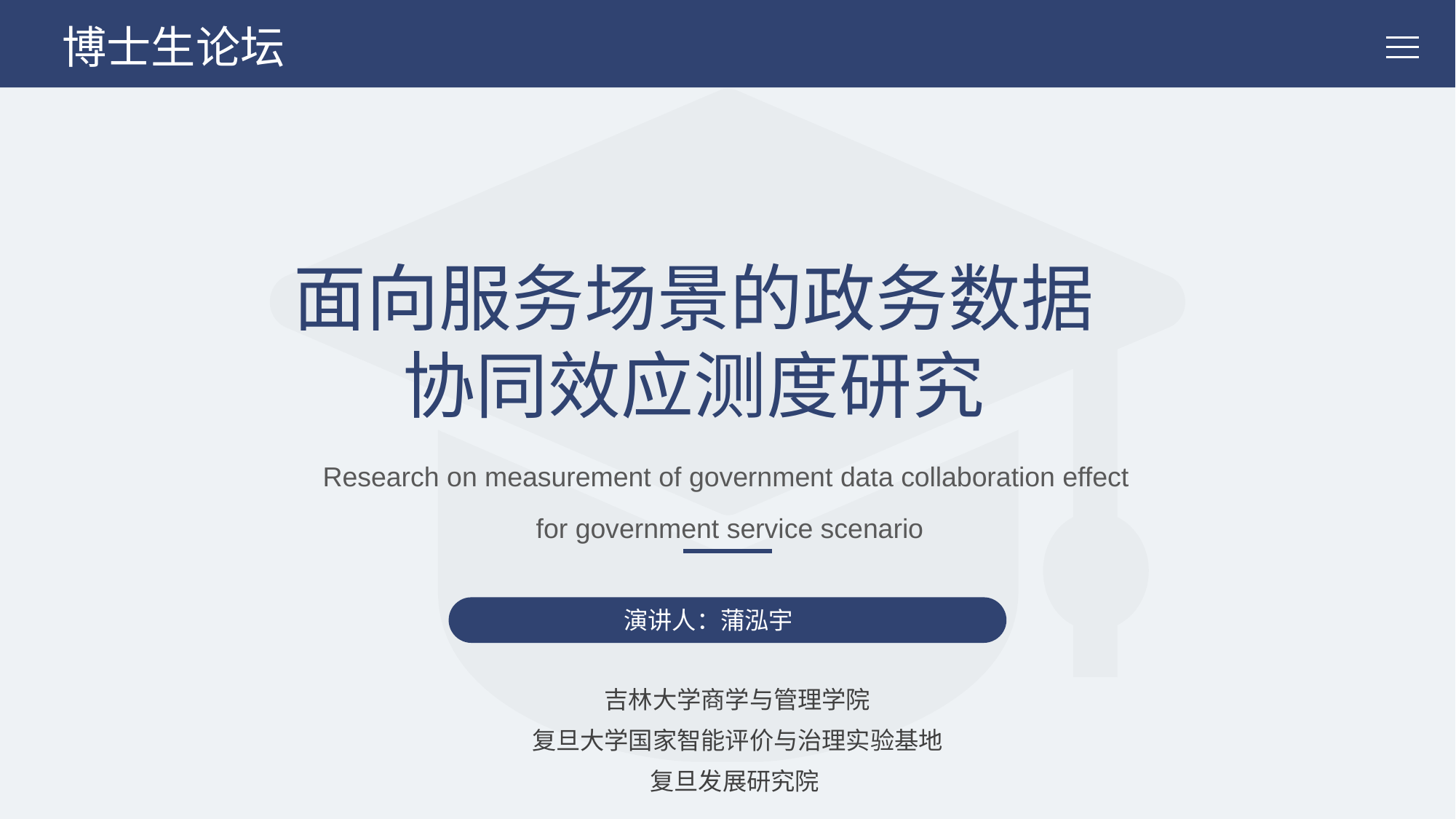

博士生论坛

面向服务场景的政务数据
协同效应测度研究
Research on measurement of government data collaboration effect
for government service scenario
演讲人：蒲泓宇
吉林大学商学与管理学院
复旦大学国家智能评价与治理实验基地
复旦发展研究院